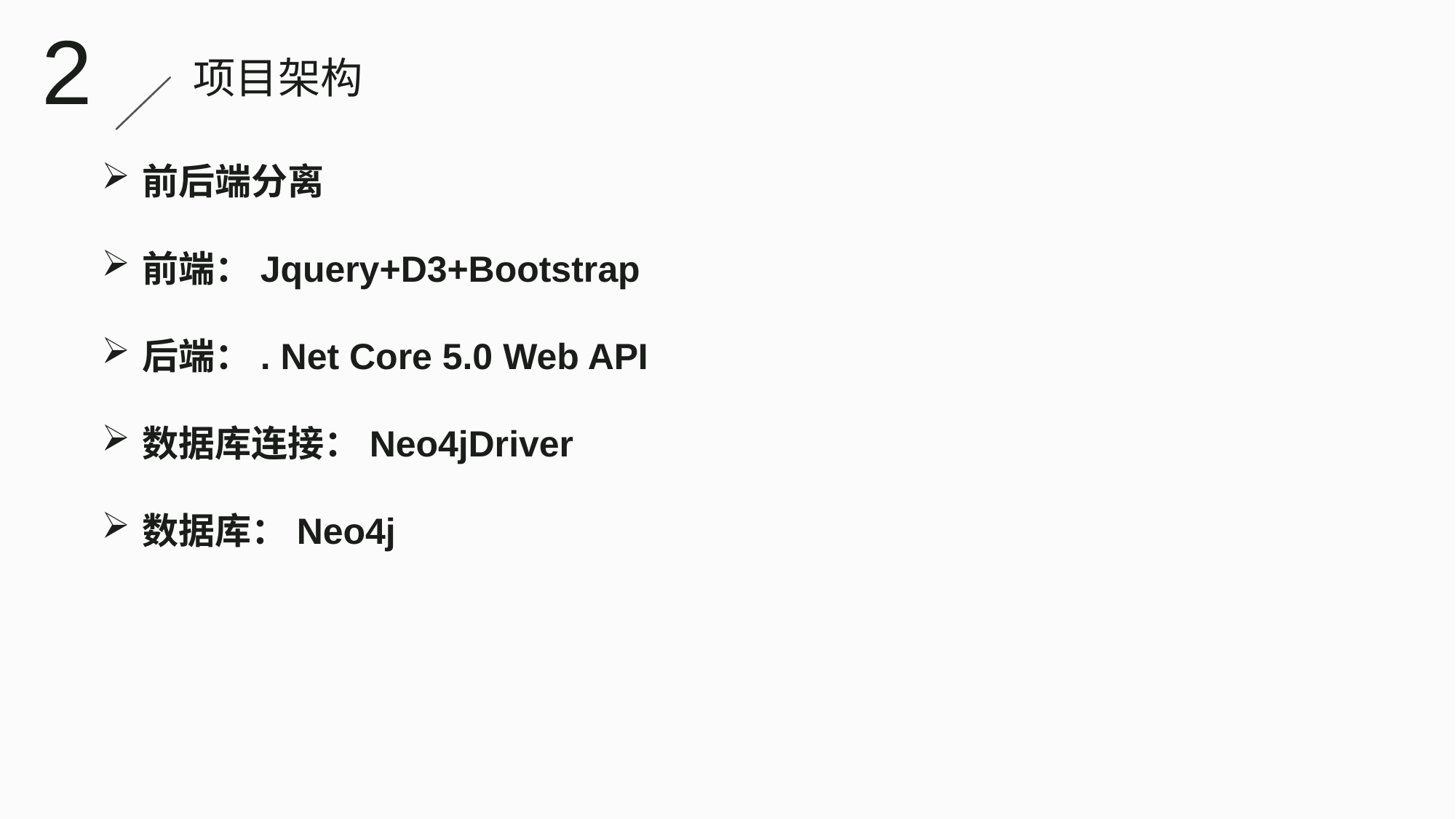

2
项目架构
前后端分离

前端：Jquery+D3+Bootstrap

后端：. Net Core 5.0 Web API

数据库连接：Neo4jDriver

数据库：Neo4j